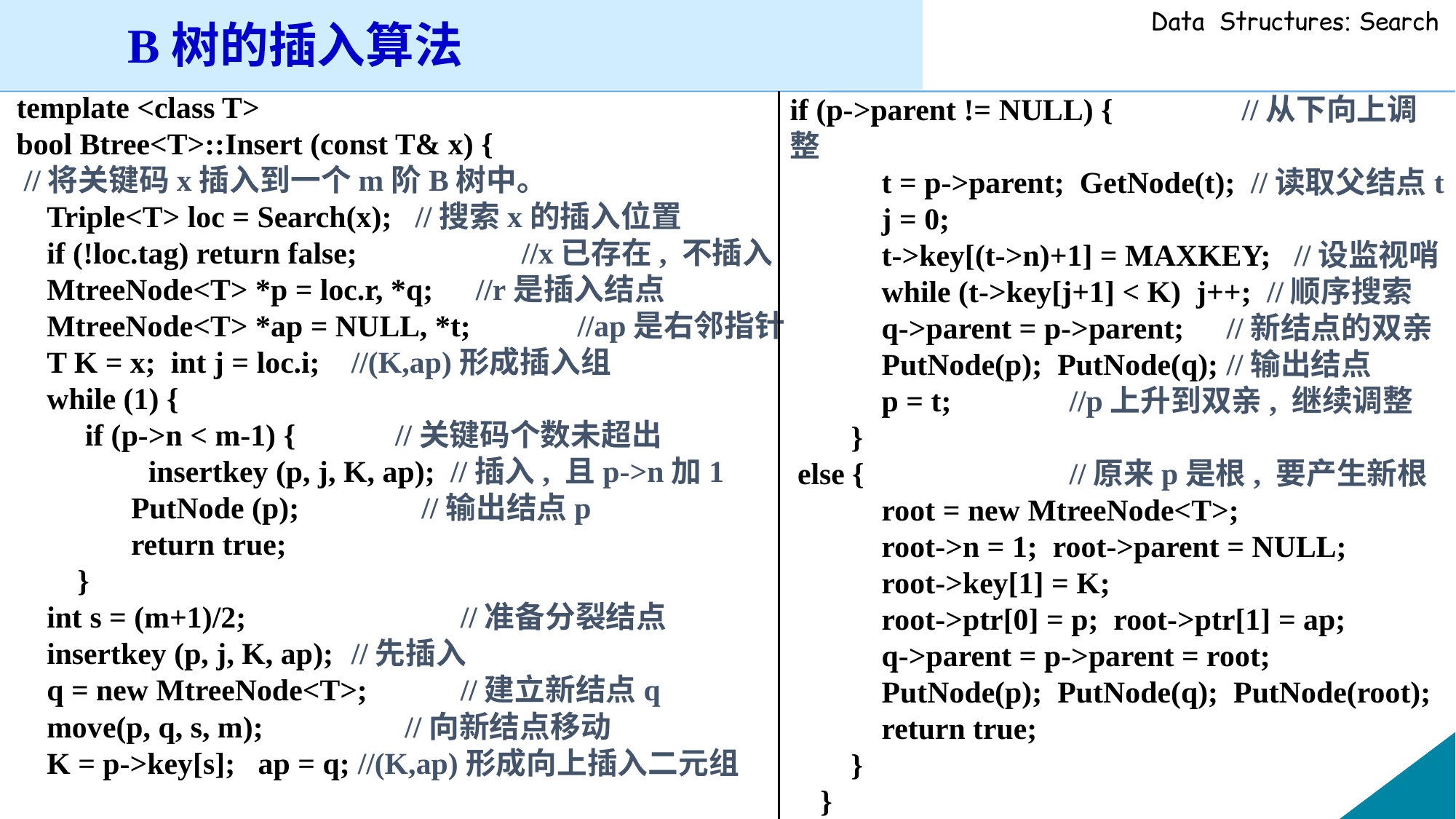

B树的插入算法
template <class T>
bool Btree<T>::Insert (const T& x) {
 //将关键码x插入到一个m阶B树中。
    Triple<T> loc = Search(x);   //搜索x的插入位置
    if (!loc.tag) return false;	         //x已存在, 不插入
    MtreeNode<T> *p = loc.r, *q;	   //r是插入结点
    MtreeNode<T> *ap = NULL, *t;	  //ap是右邻指针
    T K = x;  int j = loc.i;	 //(K,ap)形成插入组
    while (1) {
         if (p->n < m-1) {             //关键码个数未超出
	   insertkey (p, j, K, ap);  //插入, 且p->n加1
               PutNode (p);                //输出结点p
               return true;
        }
    int s = (m+1)/2;		 //准备分裂结点
    insertkey (p, j, K, ap);	 //先插入
    q = new MtreeNode<T>;	 //建立新结点q
    move(p, q, s, m);	        //向新结点移动
    K = p->key[s];   ap = q; //(K,ap)形成向上插入二元组
if (p->parent != NULL) {		  //从下向上调整
            t = p->parent;  GetNode(t);  //读取父结点t
            j = 0;
            t->key[(t->n)+1] = MAXKEY;   //设监视哨
            while (t->key[j+1] < K)  j++;  //顺序搜索
            q->parent = p->parent;	//新结点的双亲
            PutNode(p);  PutNode(q);	//输出结点
            p = t;	        //p上升到双亲, 继续调整
        }
 else {		        //原来p是根, 要产生新根
            root = new MtreeNode<T>;
            root->n = 1;  root->parent = NULL;
            root->key[1] = K;
            root->ptr[0] = p;  root->ptr[1] = ap;
            q->parent = p->parent = root;
            PutNode(p);  PutNode(q);  PutNode(root);
            return true;
        }
    }
}